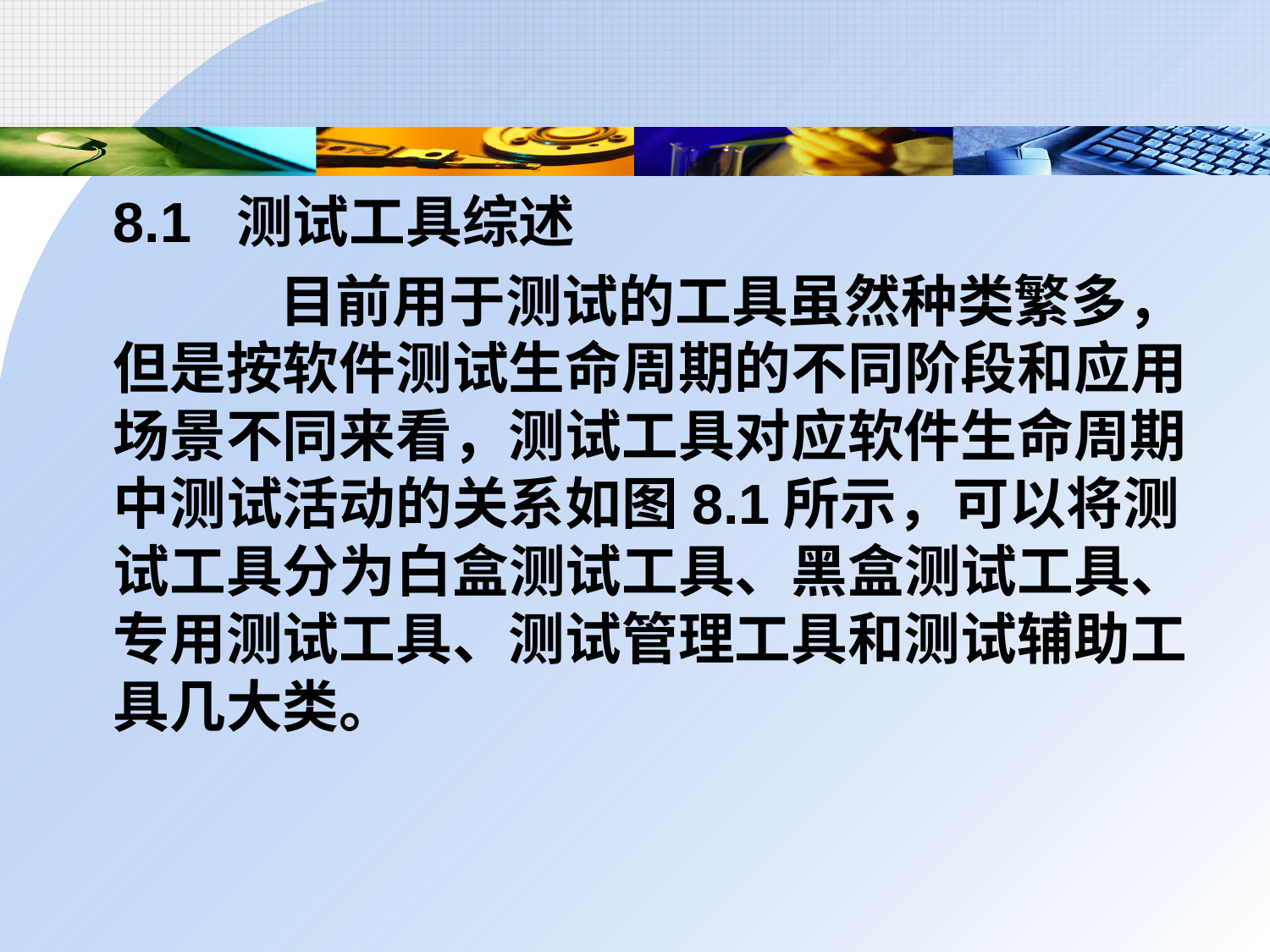

8.1  测试工具综述
		  目前用于测试的工具虽然种类繁多，但是按软件测试生命周期的不同阶段和应用场景不同来看，测试工具对应软件生命周期中测试活动的关系如图8.1所示，可以将测试工具分为白盒测试工具、黑盒测试工具、专用测试工具、测试管理工具和测试辅助工具几大类。